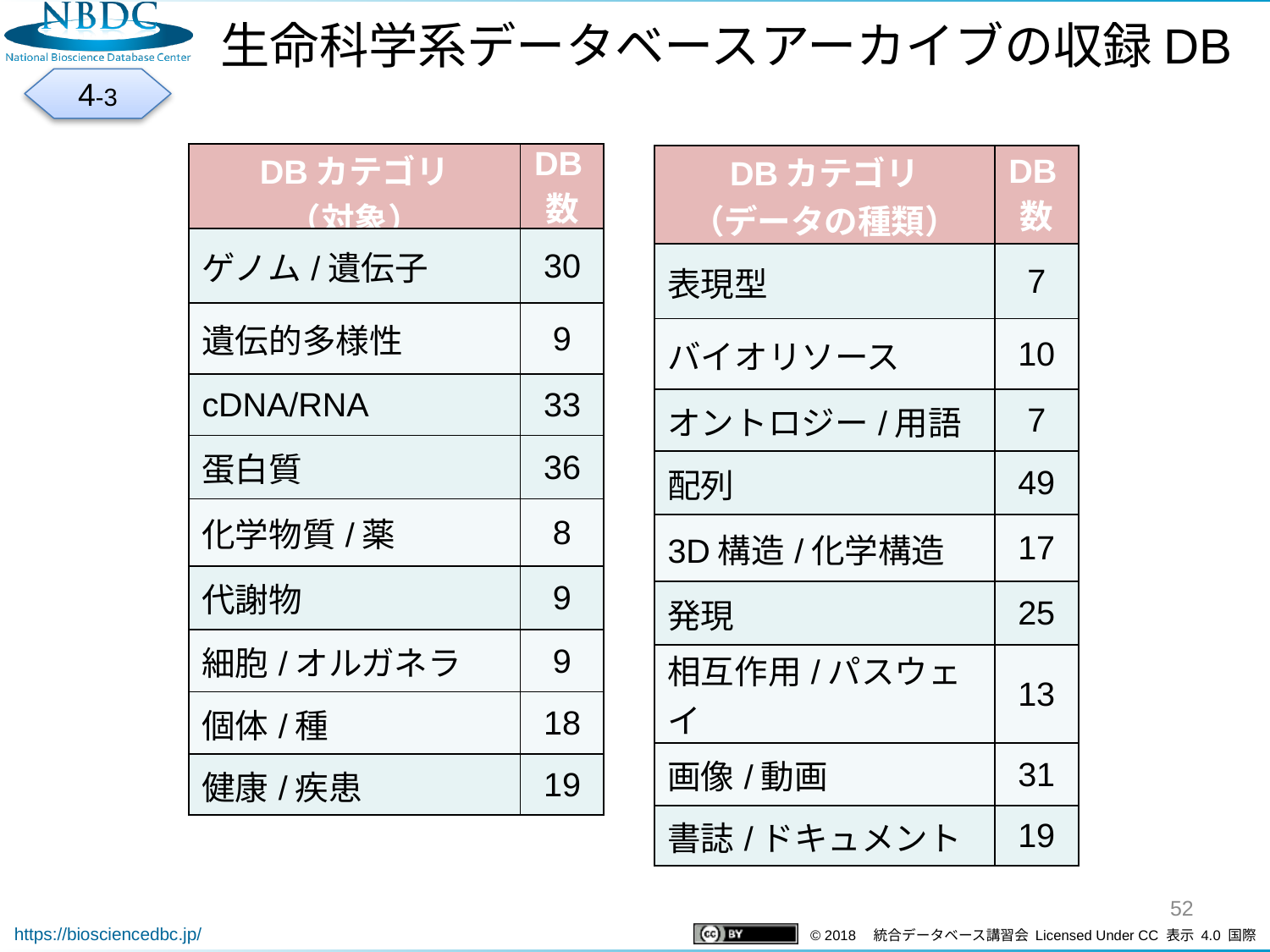

生命科学系データベースアーカイブの収録DB
4-3
| DBカテゴリ （対象） | DB数 |
| --- | --- |
| ゲノム/遺伝子 | 30 |
| 遺伝的多様性 | 9 |
| cDNA/RNA | 33 |
| 蛋白質 | 36 |
| 化学物質/薬 | 8 |
| 代謝物 | 9 |
| 細胞/オルガネラ | 9 |
| 個体/種 | 18 |
| 健康/疾患 | 19 |
| DBカテゴリ （データの種類） | DB数 |
| --- | --- |
| 表現型 | 7 |
| バイオリソース | 10 |
| オントロジー/用語 | 7 |
| 配列 | 49 |
| 3D構造/化学構造 | 17 |
| 発現 | 25 |
| 相互作用/パスウェイ | 13 |
| 画像/動画 | 31 |
| 書誌/ドキュメント | 19 |
52